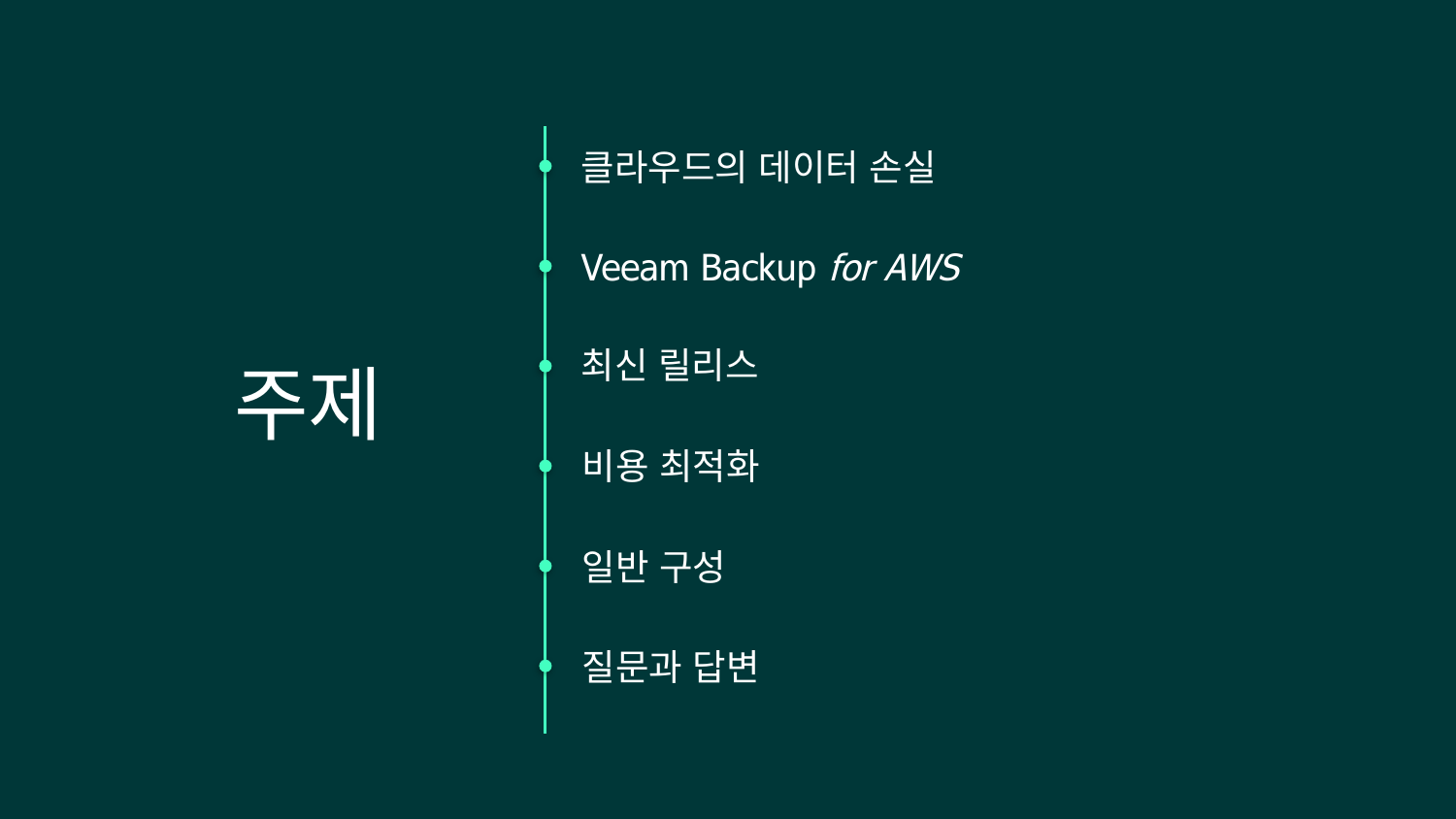

클라우드의 데이터 손실

Veeam Backup for AWS

최신 릴리스

주제
비용 최적화

일반 구성

질문과 답변

가이드 및 라이브러리
 다운로드